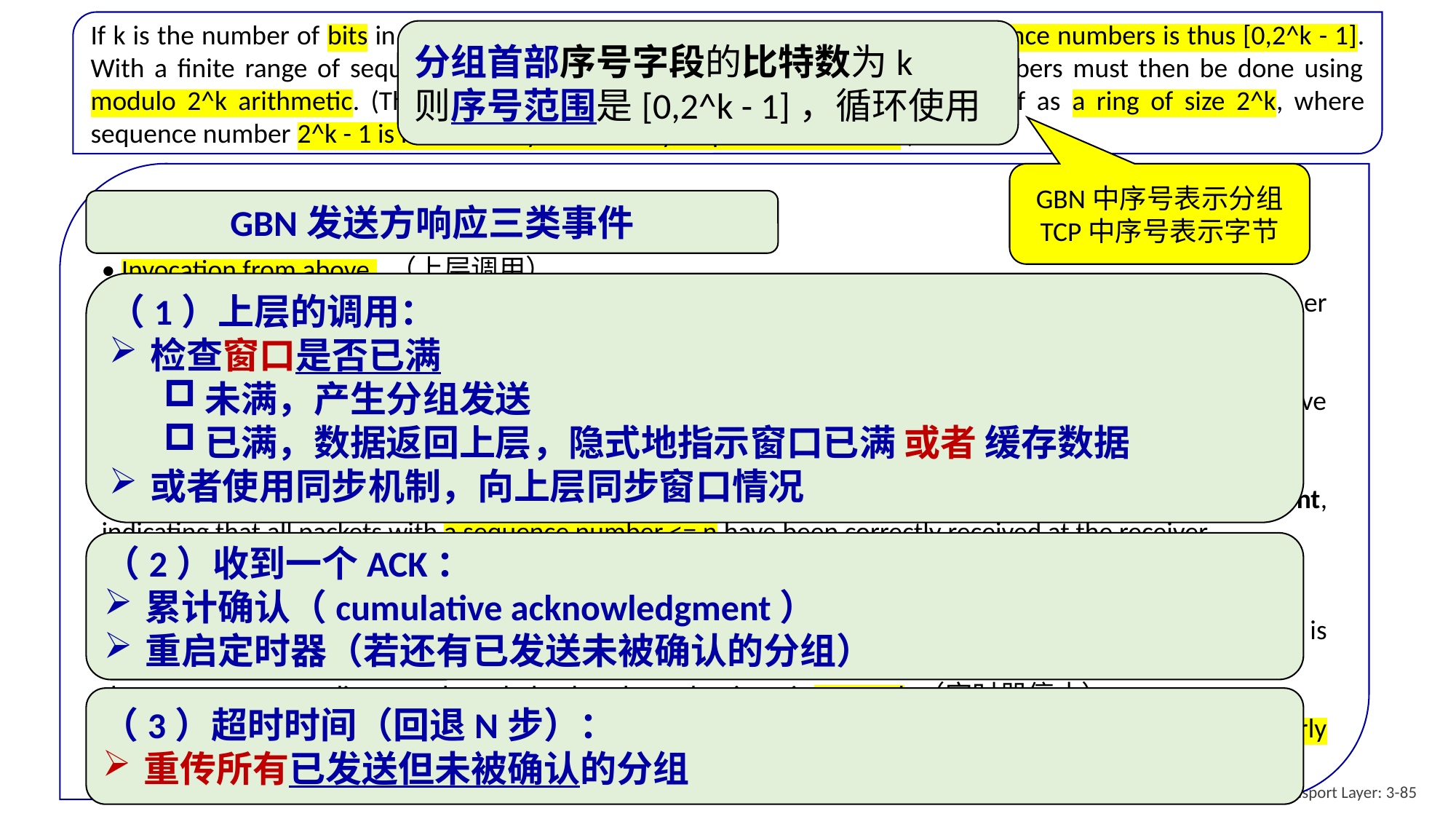

If k is the number of bits in the packet sequence number field, the range of sequence numbers is thus [0,2^k - 1]. With a finite range of sequence numbers, all arithmetic involving sequence numbers must then be done using modulo 2^k arithmetic. (That is, the sequence number space can be thought of as a ring of size 2^k, where sequence number 2^k - 1 is immediately followed by sequence number 0.)
分组首部序号字段的比特数为k
则序号范围是[0,2^k - 1]，循环使用
The GBN sender must respond to three types of events:

• Invocation from above. （上层调用）
When rdt_send() is called from above, the sender first checks to see if the window is full, that is, whether there are N outstanding, unacknowledged packets.
not full, a packet is created and sent, and variables are appropriately updated
full, the sender simply returns the data back to the upper layer. The upper layer would presumably then have to try again later.
• Receipt of an ACK. （收到一个ACK）
An acknowledgment for a packet with sequence number n will be taken to be a cumulative acknowledgment, indicating that all packets with a sequence number <= n have been correctly received at the receiver.
• A timeout event. （超时事件）
only a timer for the oldest transmitted but not yet acknowledged packet. （只有一个定时器）
an ACK is received but there are still additional transmitted but not yet acknowledged packets, the timer is restarted. （定时器重启）
there are no outstanding, unacknowledged packets, the timer is stopped.（定时器停止）
The protocol’s name, “Go-Back-N,” is derived from the sender’s behavior in the presence of lost or overly delayed packets.（回退N步描述的是发送方触发超时（loss or delay）的行为）
GBN中序号表示分组
TCP中序号表示字节
GBN发送方响应三类事件
（1）上层的调用：
检查窗口是否已满
未满，产生分组发送
已满，数据返回上层，隐式地指示窗口已满 或者 缓存数据
或者使用同步机制，向上层同步窗口情况
（2）收到一个ACK：
累计确认（cumulative acknowledgment）
重启定时器（若还有已发送未被确认的分组）
（3）超时时间（回退N步）：
重传所有已发送但未被确认的分组
Transport Layer: 3-85